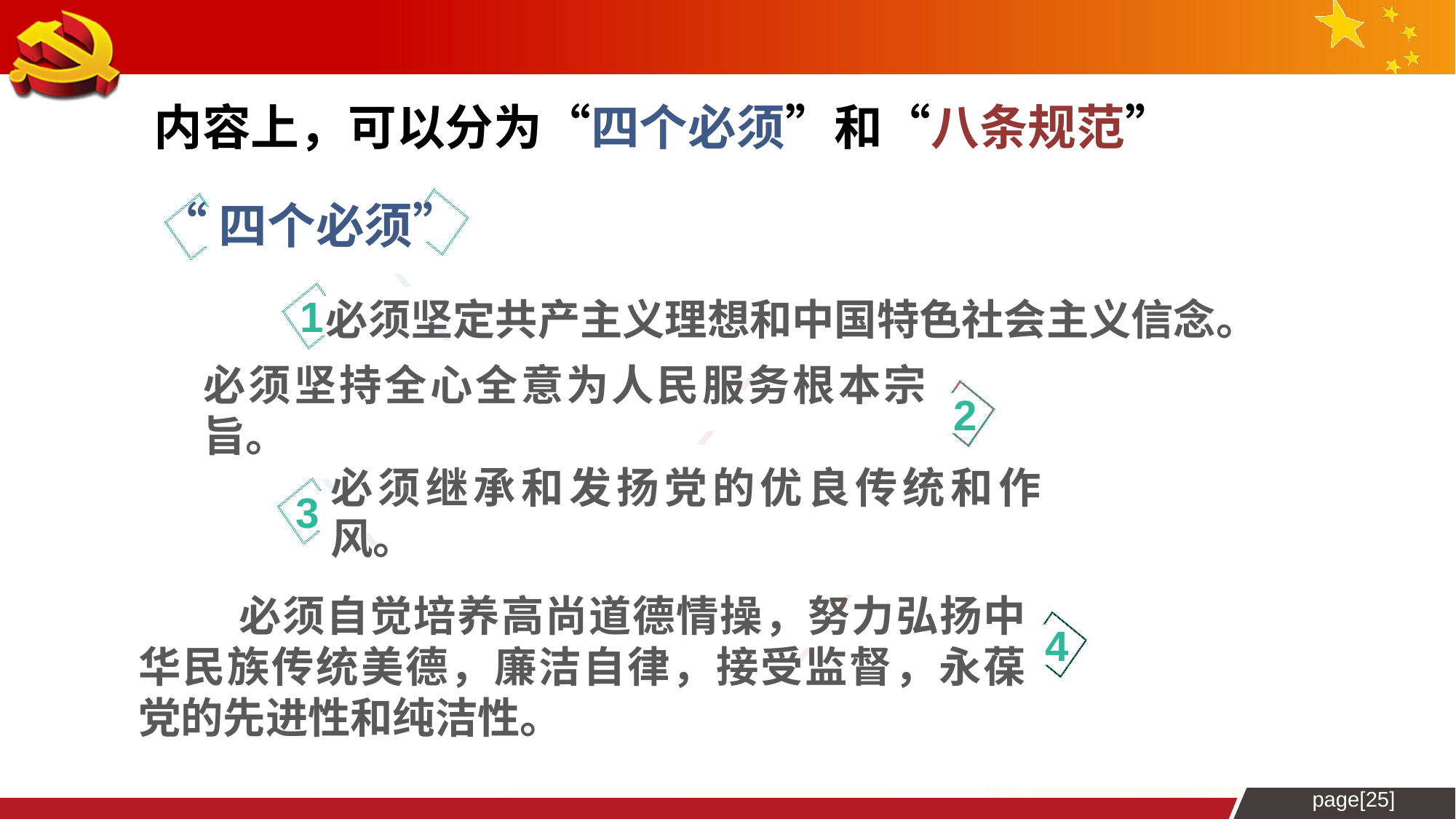

内容上，可以分为“四个必须”和“八条规范”

“四个必须”

1
必须坚定共产主义理想和中国特色社会主义信念。

2
必须坚持全心全意为人民服务根本宗旨。

3
必须继承和发扬党的优良传统和作风。

4
        必须自觉培养高尚道德情操，努力弘扬中华民族传统美德，廉洁自律，接受监督，永葆党的先进性和纯洁性。